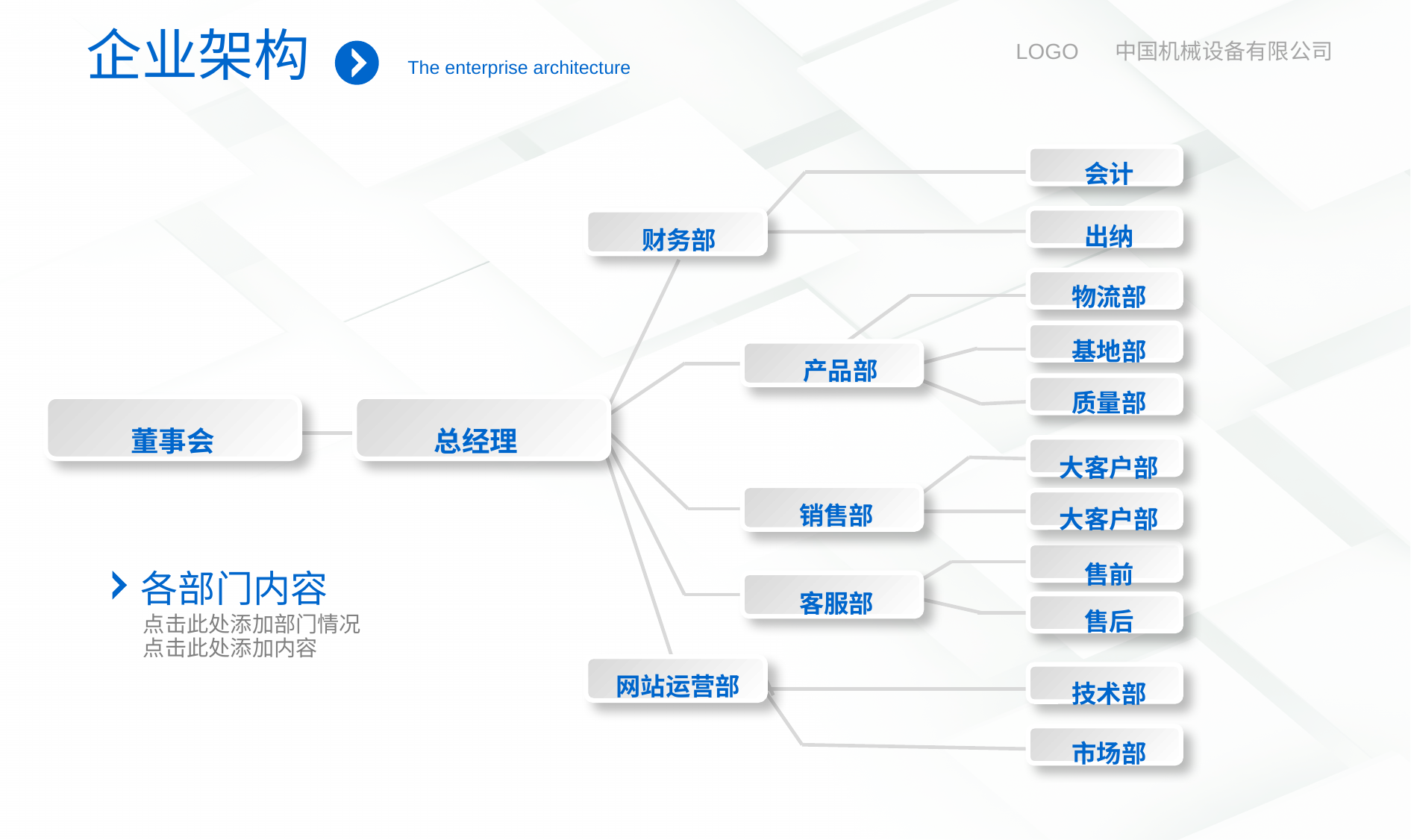

企业架构

The enterprise architecture
LOGO     中国机械设备有限公司
会计

出纳

财务部

物流部

基地部

产品部

质量部

董事会

总经理
大客户部

销售部

大客户部

售前

各部门内容

点击此处添加部门情况
点击此处添加内容
客服部

售后

网站运营部

技术部

市场部